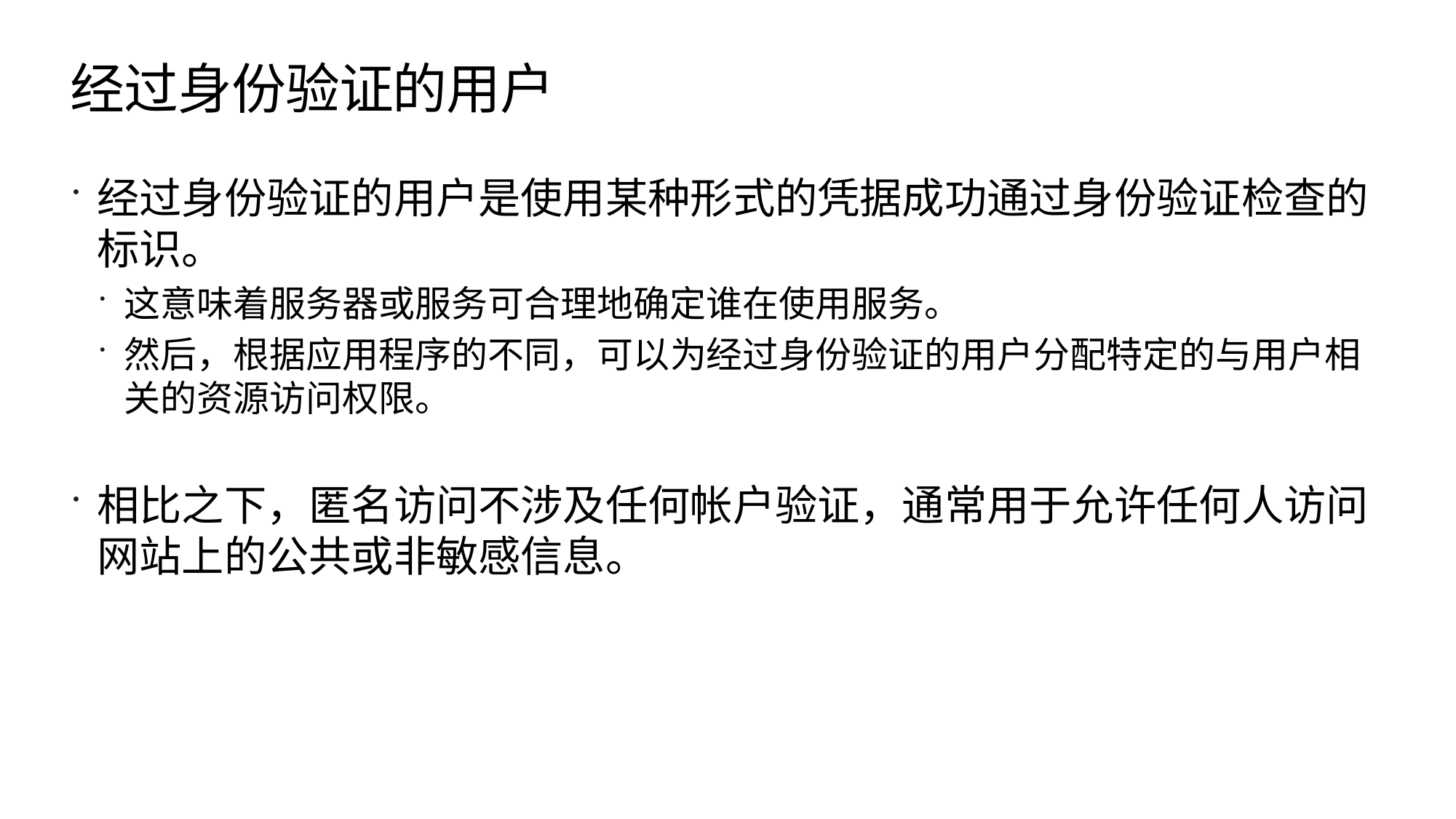

# 经过身份验证的用户
经过身份验证的用户是使用某种形式的凭据成功通过身份验证检查的标识。
这意味着服务器或服务可合理地确定谁在使用服务。
然后，根据应用程序的不同，可以为经过身份验证的用户分配特定的与用户相关的资源访问权限。

相比之下，匿名访问不涉及任何帐户验证，通常用于允许任何人访问网站上的公共或非敏感信息。